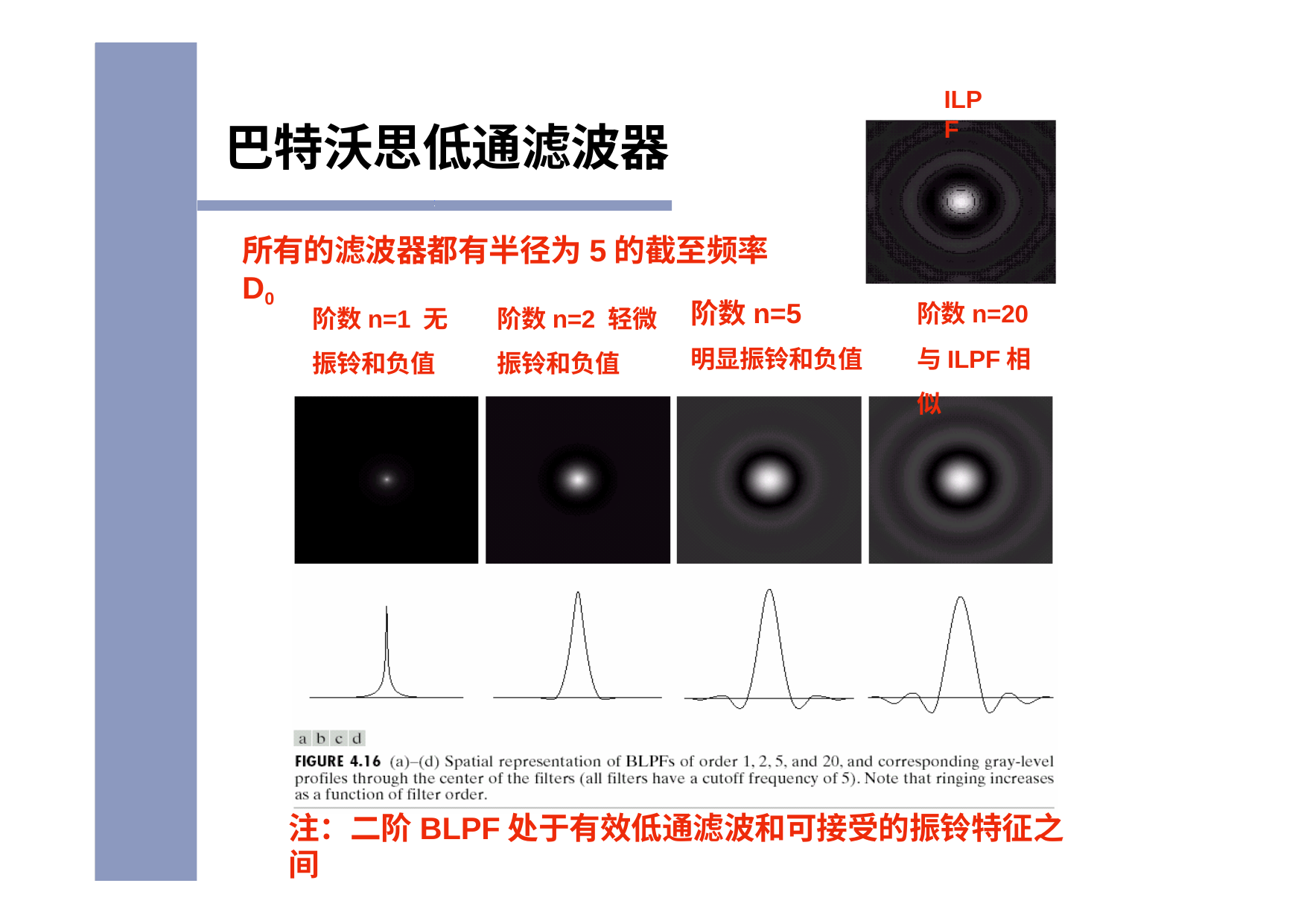

# 巴特沃思低通滤波器
ILPF

所有的滤波器都有半径为5的截至频率D0
阶数n=20 与ILPF相似
阶数n=1 无振铃和负值
阶数n=2 轻微振铃和负值
阶数n=5
明显振铃和负值

注：二阶BLPF处于有效低通滤波和可接受的振铃特征之间